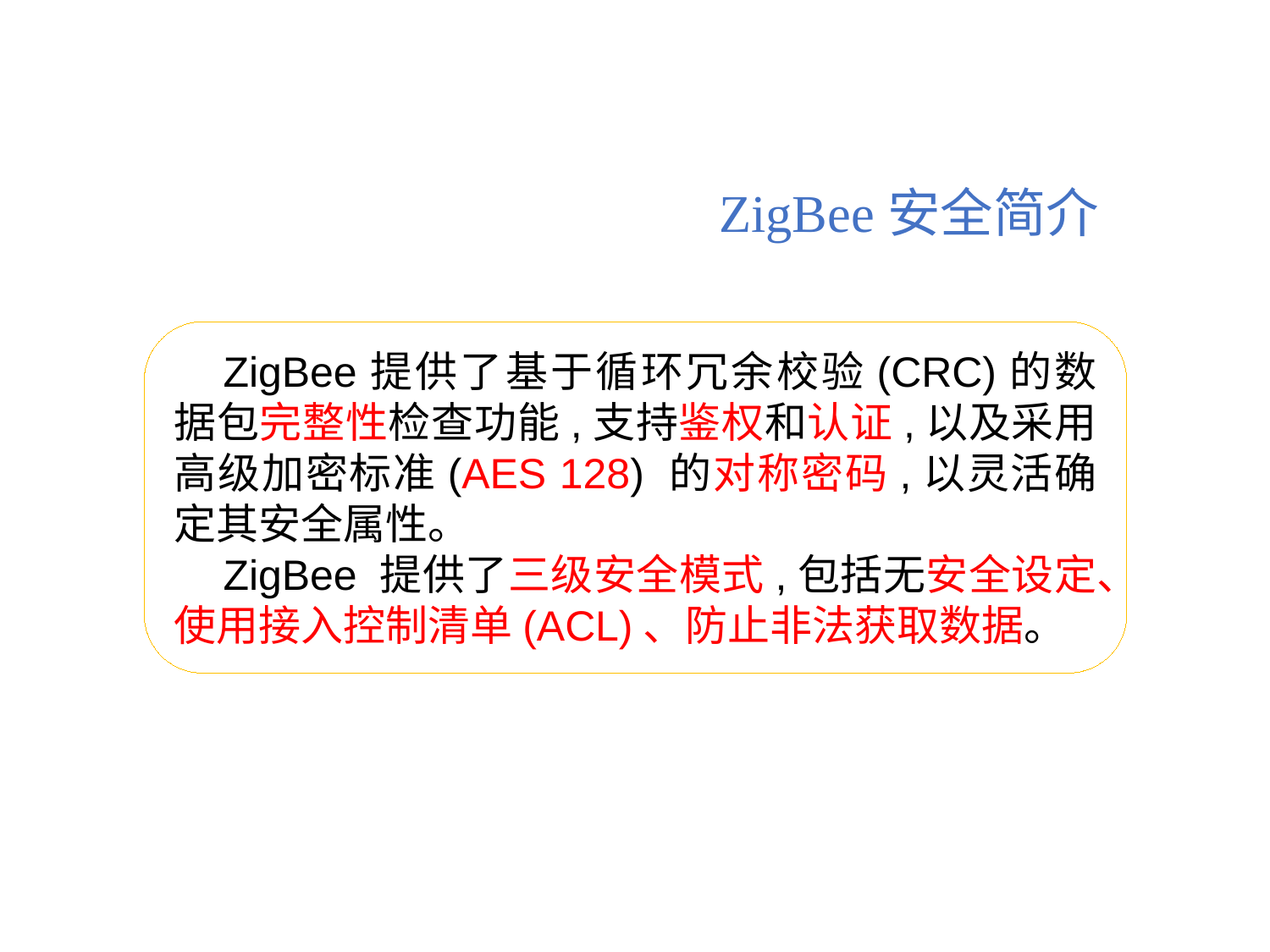

ZigBee安全简介
ZigBee提供了基于循环冗余校验(CRC)的数据包完整性检查功能,支持鉴权和认证,以及采用高级加密标准(AES 128) 的对称密码,以灵活确定其安全属性。
ZigBee 提供了三级安全模式,包括无安全设定、使用接入控制清单(ACL)、防止非法获取数据。